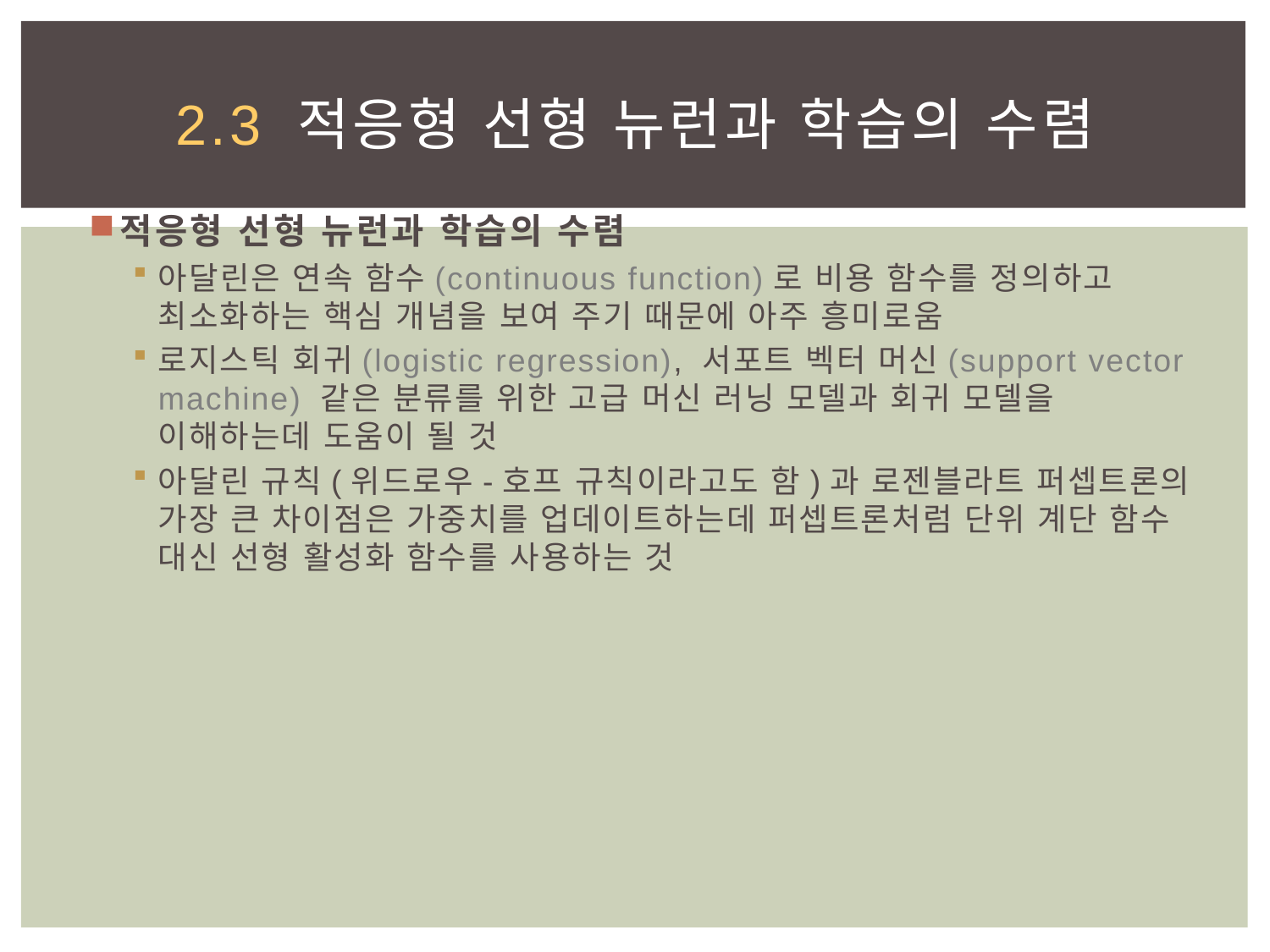

# 2.3 적응형 선형 뉴런과 학습의 수렴
적응형 선형 뉴런과 학습의 수렴
아달린은 연속 함수(continuous function)로 비용 함수를 정의하고 최소화하는 핵심 개념을 보여 주기 때문에 아주 흥미로움
로지스틱 회귀(logistic regression), 서포트 벡터 머신(support vector machine) 같은 분류를 위한 고급 머신 러닝 모델과 회귀 모델을 이해하는데 도움이 될 것
아달린 규칙(위드로우-호프 규칙이라고도 함)과 로젠블라트 퍼셉트론의 가장 큰 차이점은 가중치를 업데이트하는데 퍼셉트론처럼 단위 계단 함수 대신 선형 활성화 함수를 사용하는 것